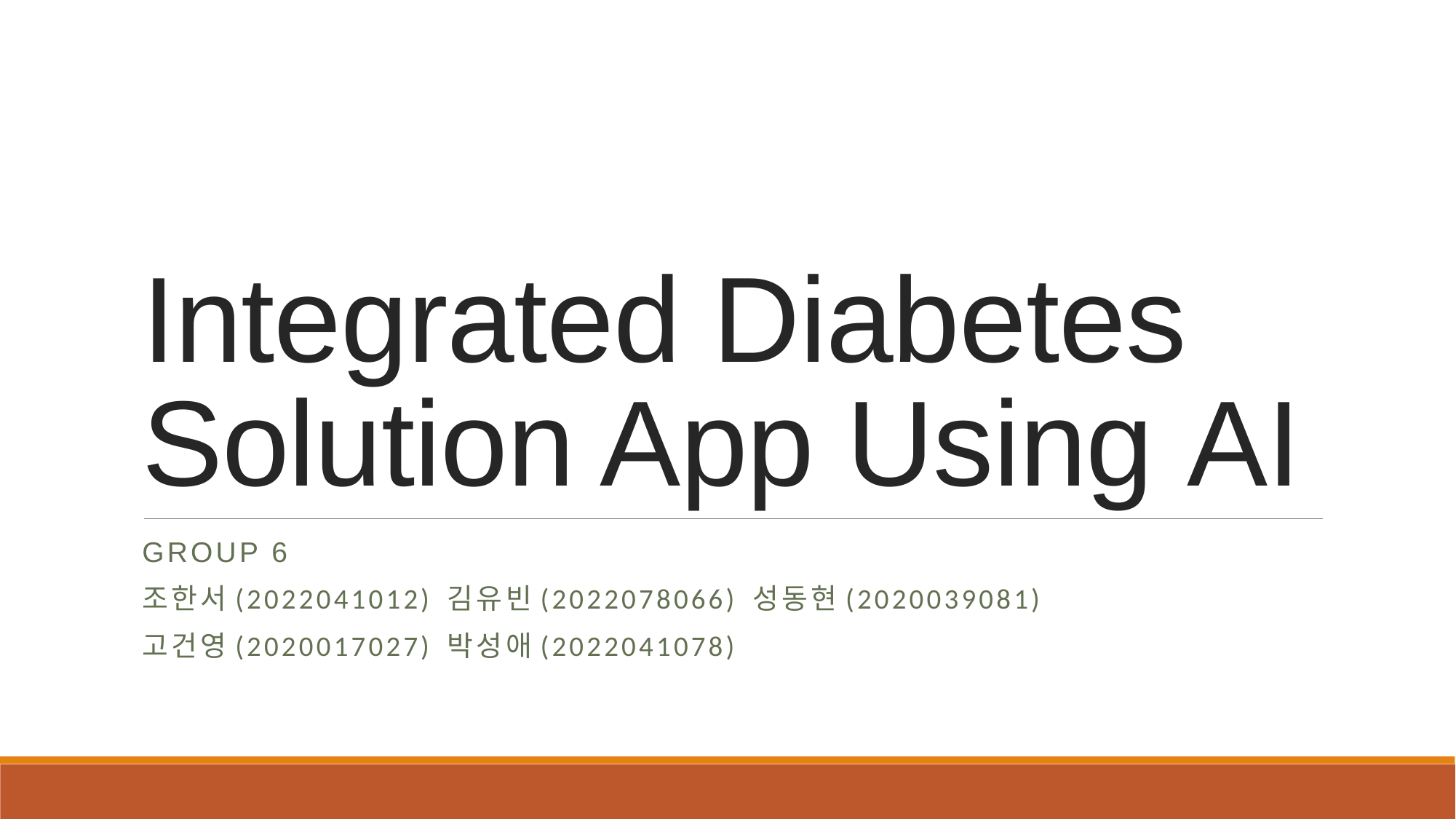

# Integrated Diabetes Solution App Using AI
Group 6
조한서(2022041012) 김유빈(2022078066) 성동현(2020039081)
고건영(2020017027) 박성애(2022041078)